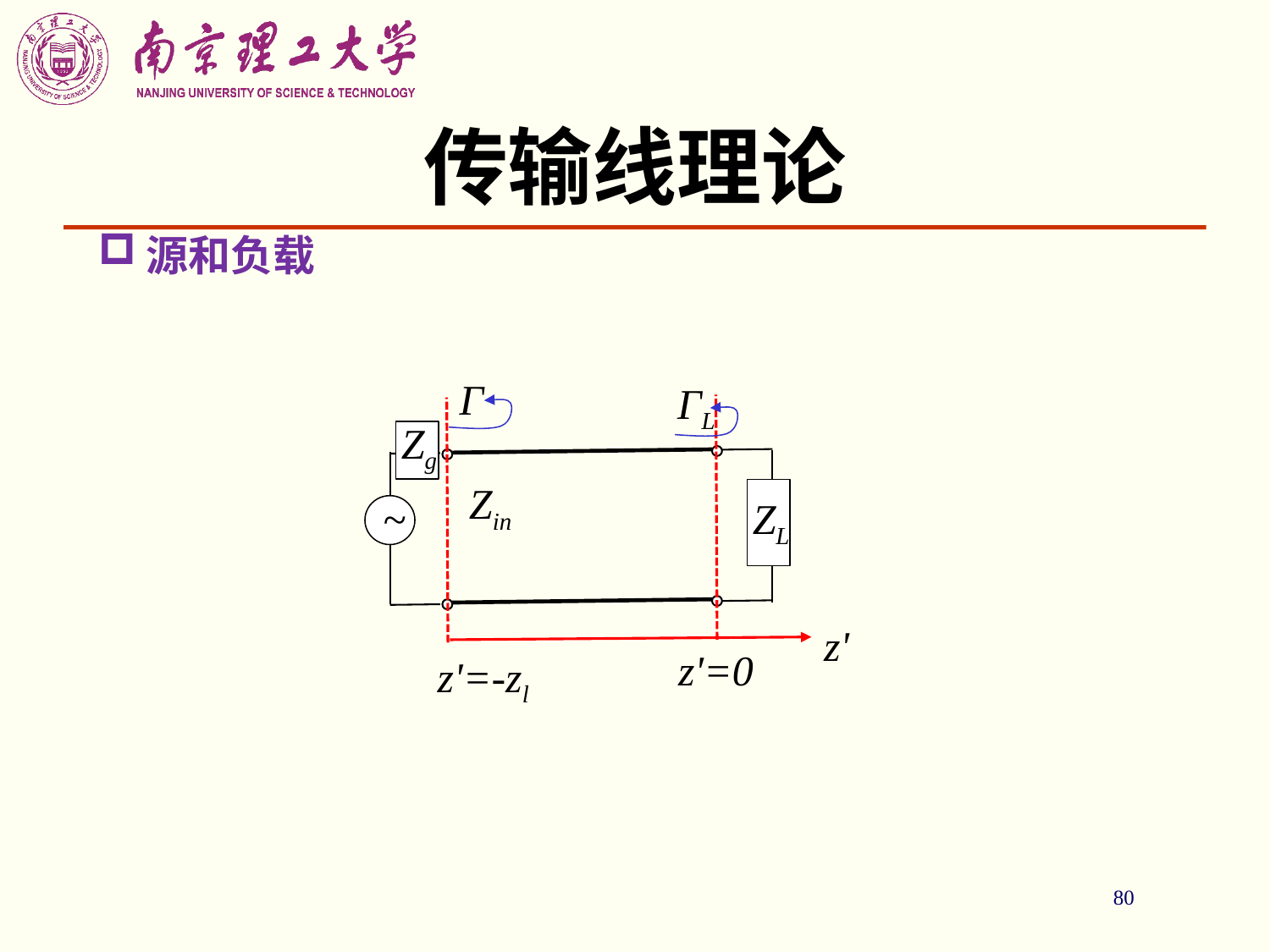

# 传输线理论
源和负载
Γ
ΓL

Zg

ZL
~

Zin
z'
z'=0
z'=-zl